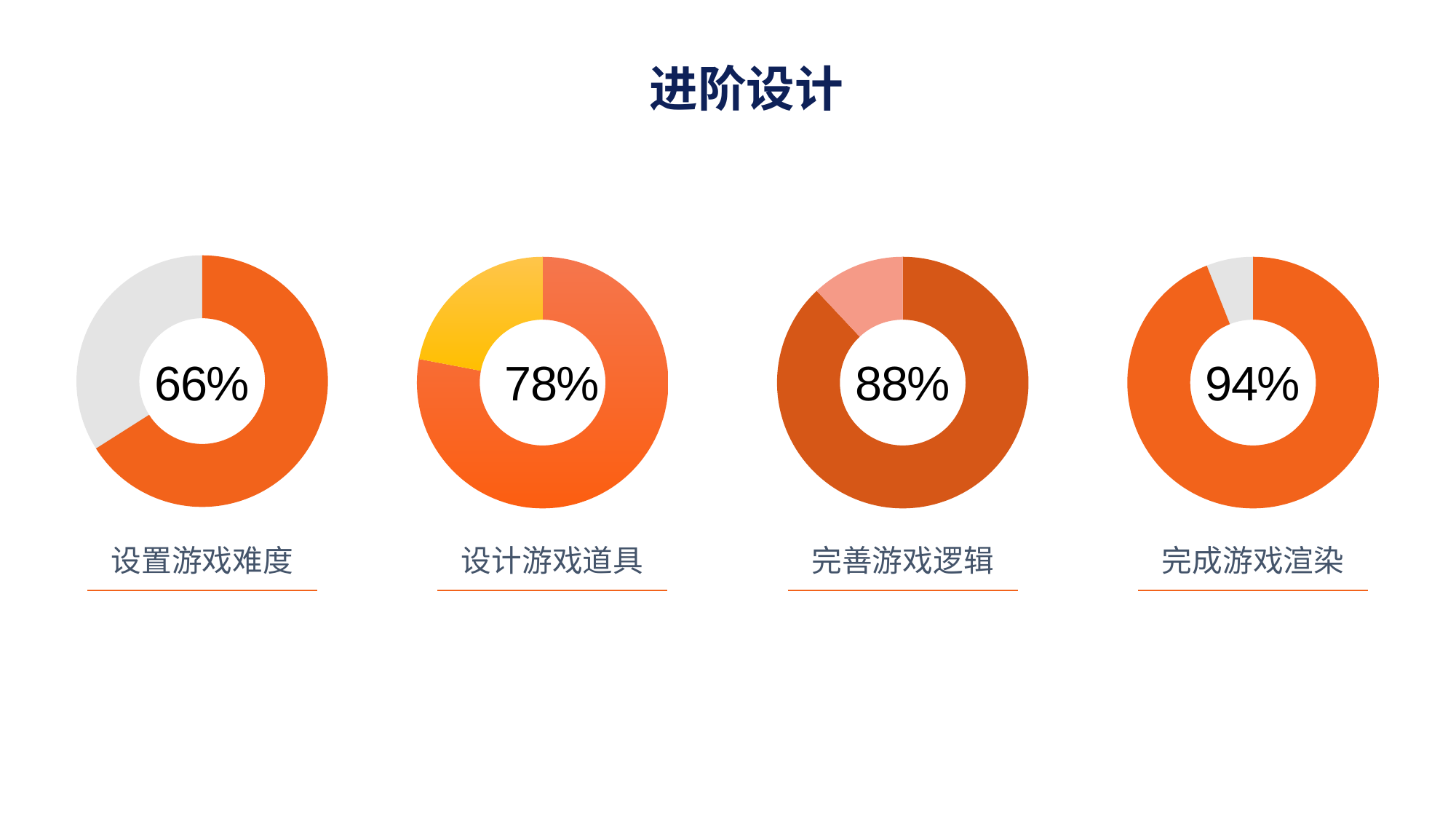

进阶设计

### Chart

| Category | Sales |
|---|---|
| 1st Qtr | 66.0 |
| 2nd Qtr | 34.0 |

### Chart

| Category | Sales |
|---|---|
| 1st Qtr | 78.0 |
| 2nd Qtr | 22.0 |

### Chart

| Category | Sales |
|---|---|
| 1st Qtr | 88.0 |
| 2nd Qtr | 12.0 |

### Chart

| Category | Sales |
|---|---|
| 1st Qtr | 94.0 |
| 2nd Qtr | 6.0 |
66%
78%
88%
94%
设置游戏难度
设计游戏道具
完善游戏逻辑
完成游戏渲染